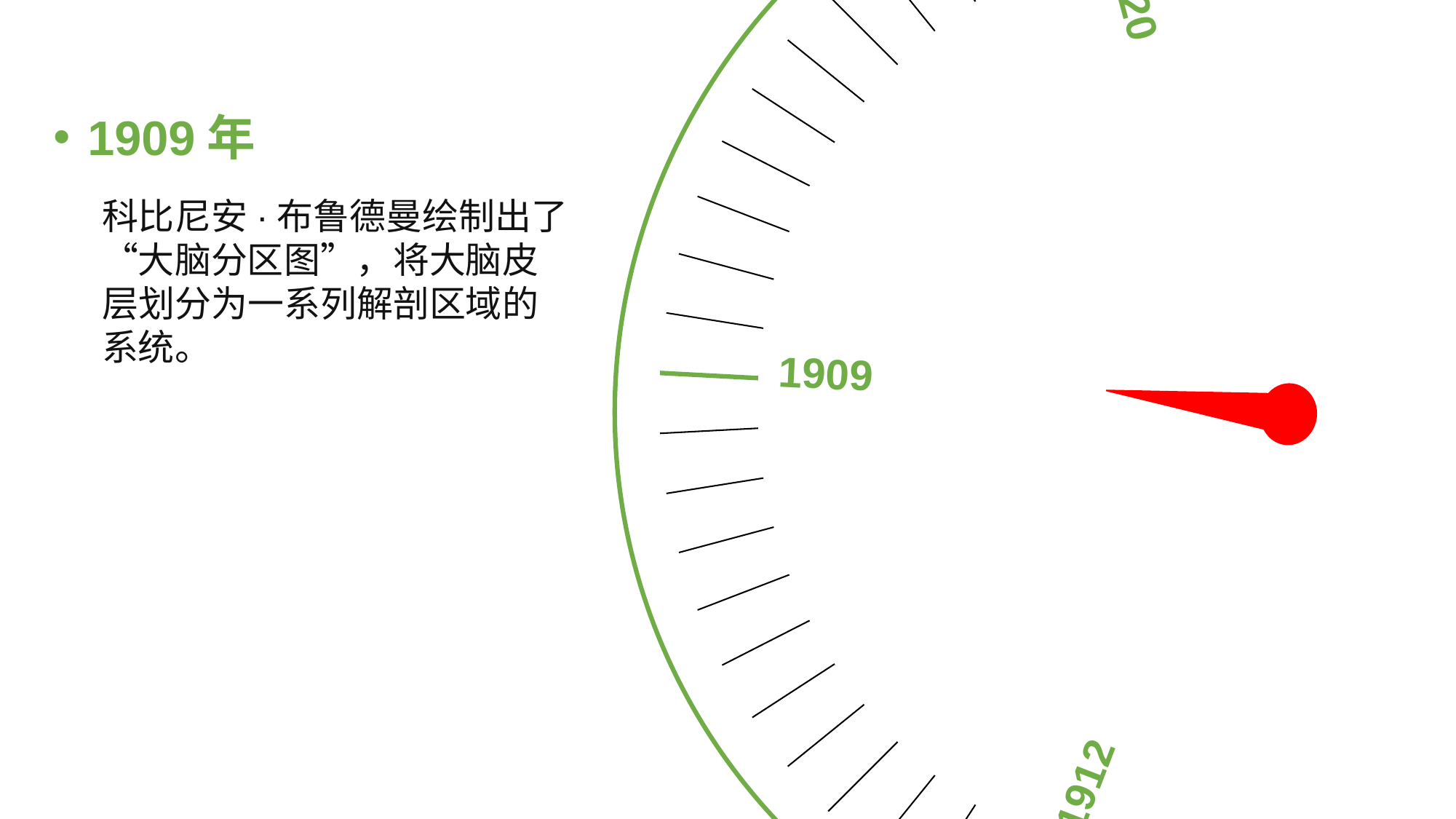

1909
1920
1912
1919
1915
1909年
科比尼安·布鲁德曼绘制出了“大脑分区图”，将大脑皮层划分为一系列解剖区域的系统。